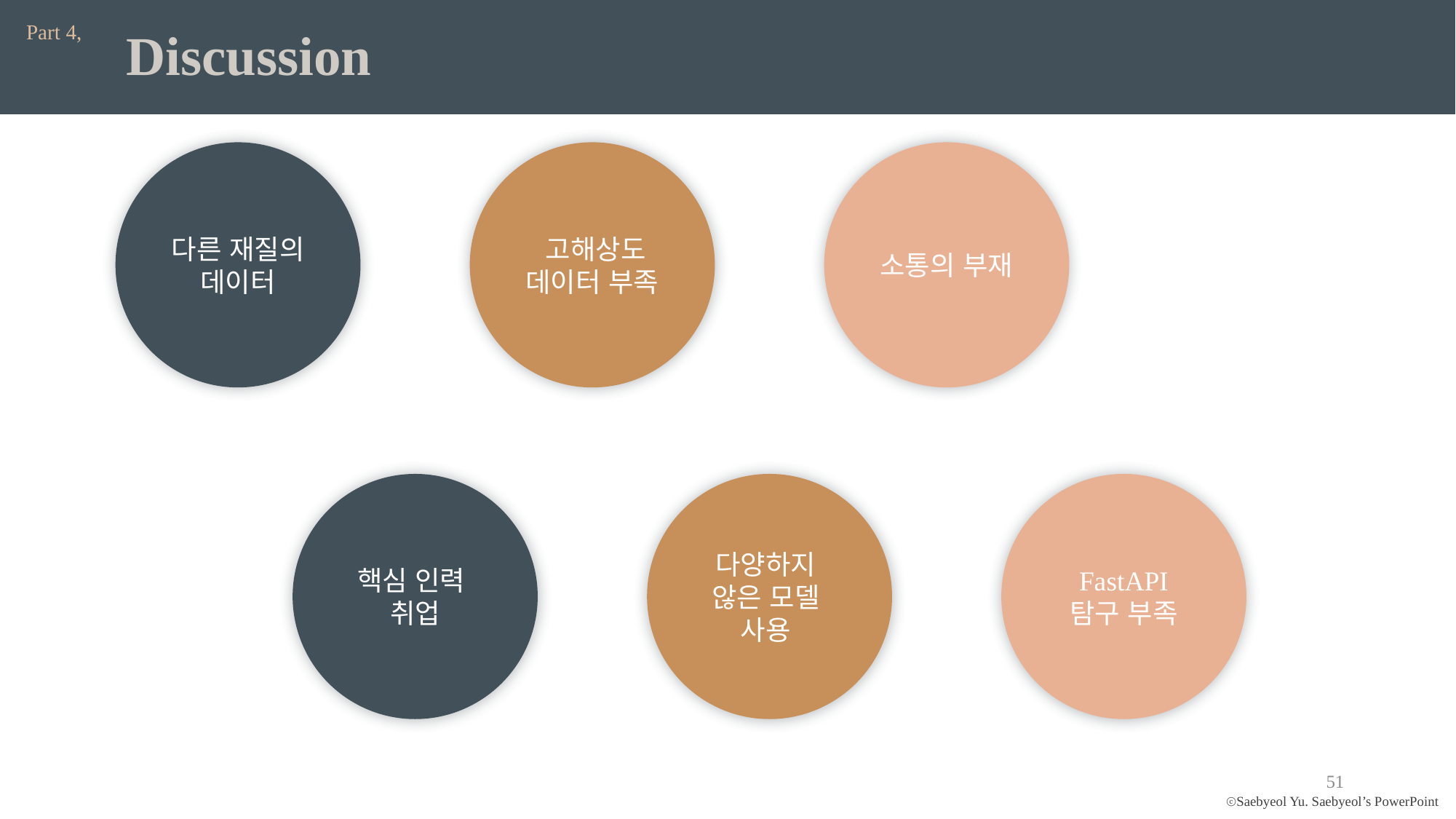

Part 4,
Discussion
다른 재질의 데이터
 고해상도
데이터 부족
소통의 부재
핵심 인력
취업
다양하지
않은 모델
사용
FastAPI 탐구 부족
51